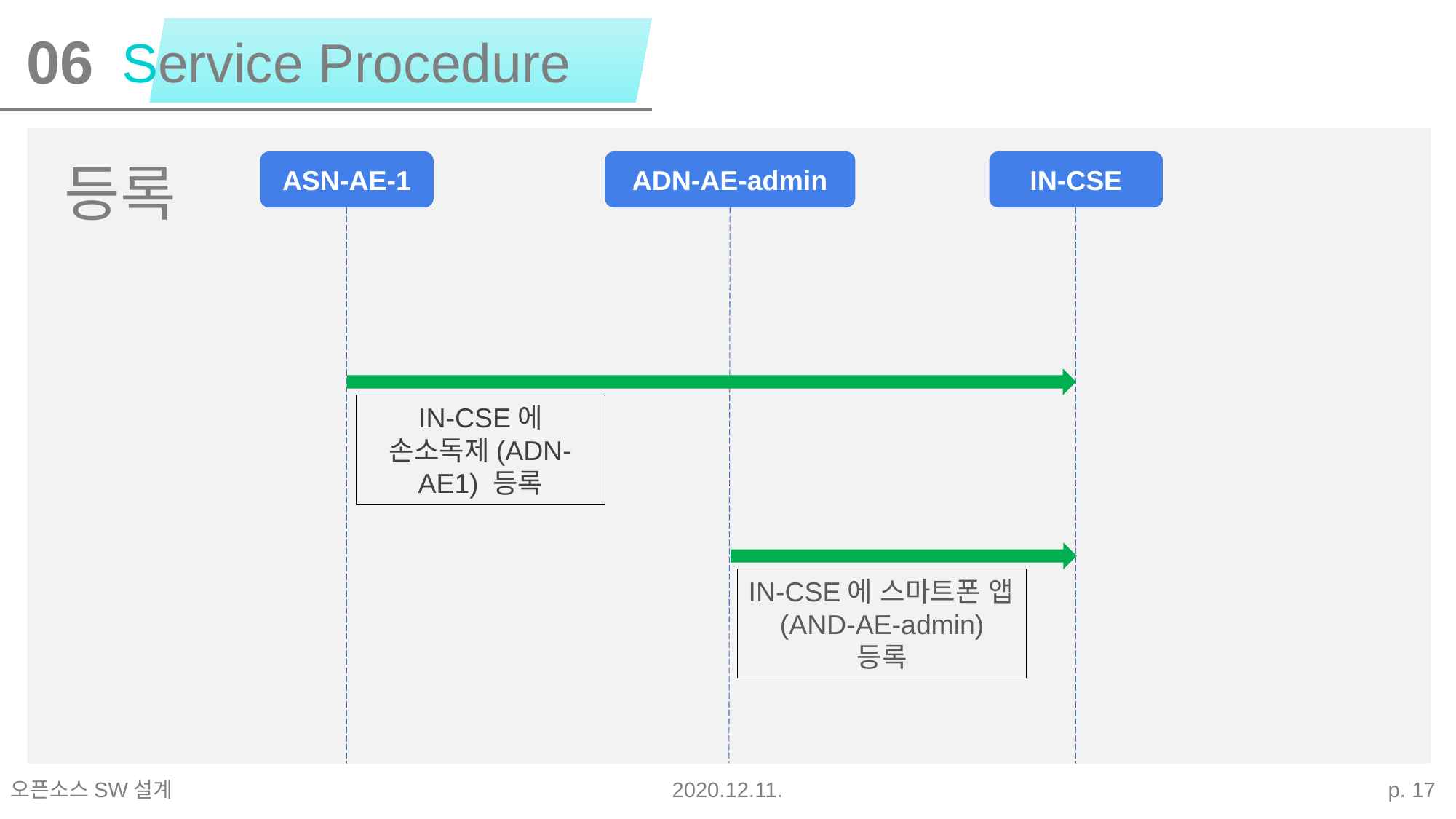

Service Procedure
06

등록
ADN-AE-admin
ASN-AE-1
IN-CSE

IN-CSE에 손소독제(ADN-AE1) 등록

IN-CSE에 스마트폰 앱(AND-AE-admin) 등록
오픈소스SW설계
2020.12.11.
p. 17